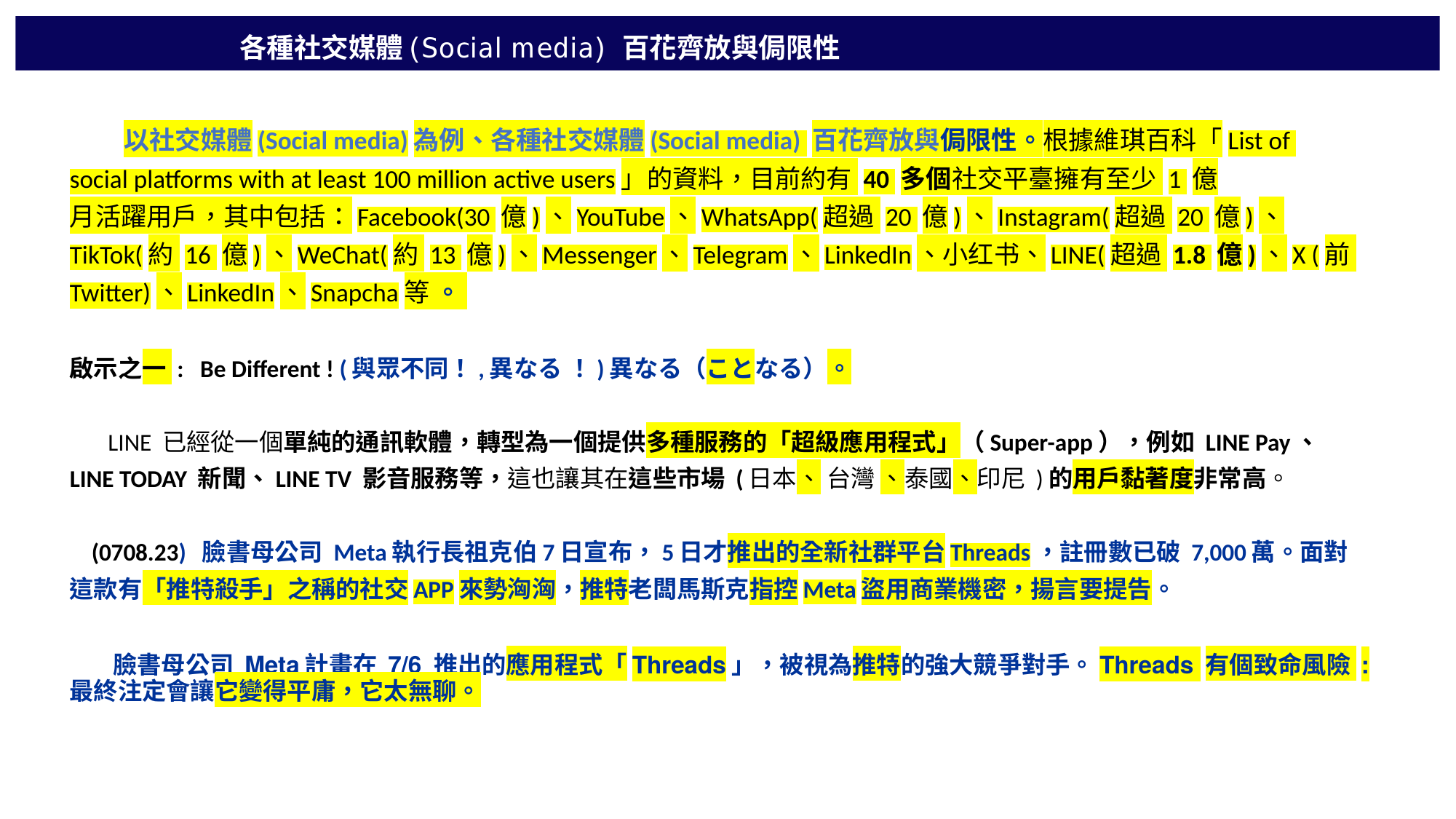

各種社交媒體(Social media) 百花齊放與侷限性

         以社交媒體(Social media)為例、各種社交媒體(Social media) 百花齊放與侷限性。根據維琪百科「List of
social platforms with at least 100 million active users」的資料，目前約有 40 多個社交平臺擁有至少 1 億
月活躍用戶，其中包括：Facebook(30 億)、YouTube、WhatsApp(超過 20 億)、Instagram(超過 20 億)、
TikTok(約 16 億)、WeChat(約 13 億)、Messenger、Telegram、LinkedIn、小红书、LINE(超過 1.8 億)、X (前
Twitter)、LinkedIn、Snapcha等 。

啟示之一 :   Be Different ! (與眾不同！,異なる ！)異なる（ことなる）。

       LINE 已經從一個單純的通訊軟體，轉型為一個提供多種服務的「超級應用程式」（Super-app），例如 LINE Pay、
LINE TODAY 新聞、LINE TV 影音服務等，這也讓其在這些市場 (日本、 台灣 、泰國、印尼 )的用戶黏著度非常高。

    (0708.23)  臉書母公司 Meta執行長祖克伯7日宣布，5日才推出的全新社群平台Threads，註冊數已破 7,000萬。面對
這款有「推特殺手」之稱的社交APP來勢洶洶，推特老闆馬斯克指控Meta盜用商業機密，揚言要提告。

       臉書母公司 Meta計畫在 7/6 推出的應用程式「Threads」，被視為推特的強大競爭對手。Threads 有個致命風險 : 最終注定會讓它變得平庸，它太無聊。